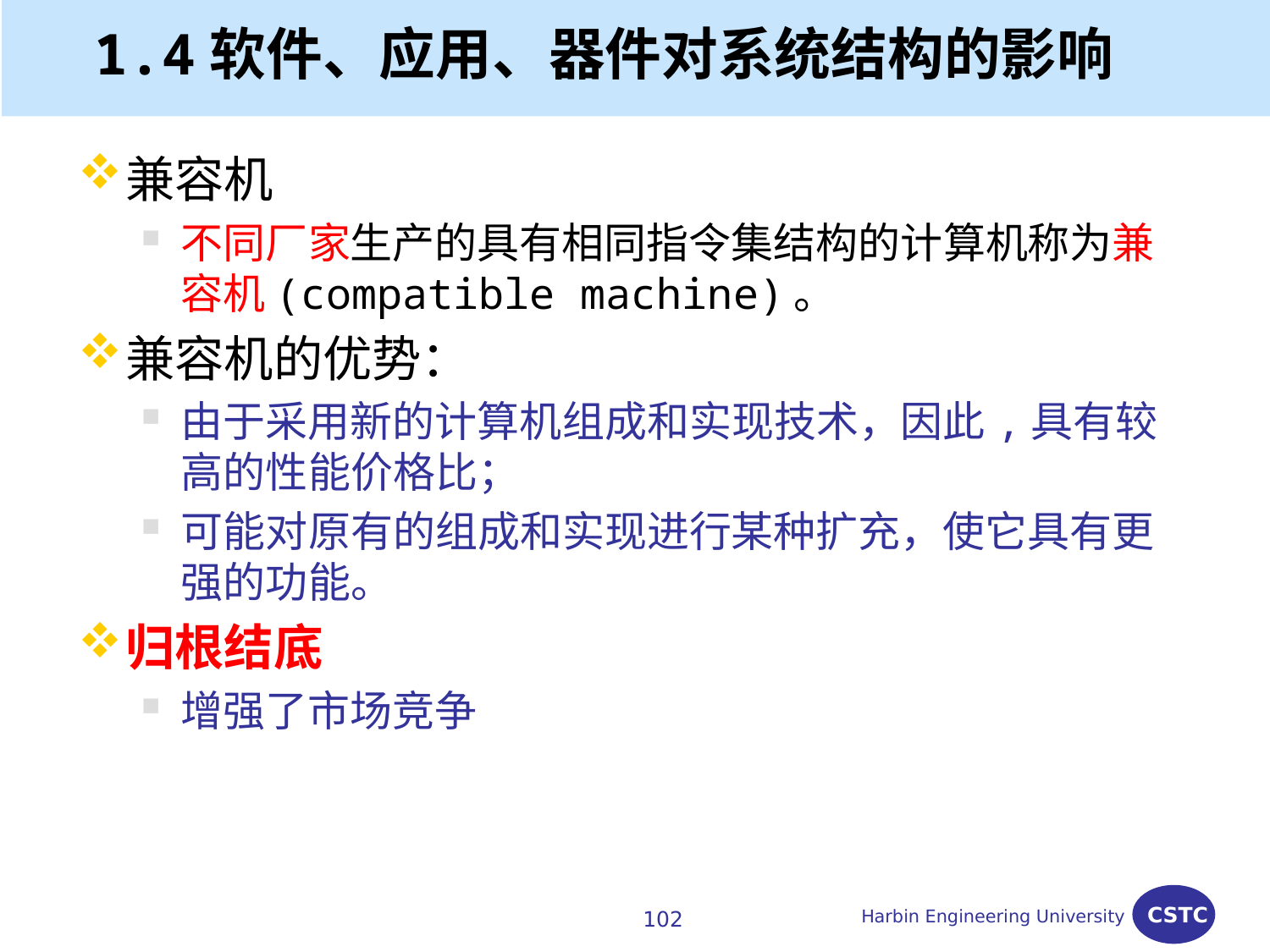

# 1.4软件、应用、器件对系统结构的影响
兼容机
不同厂家生产的具有相同指令集结构的计算机称为兼容机(compatible machine)。
兼容机的优势：
由于采用新的计算机组成和实现技术，因此,具有较高的性能价格比；
可能对原有的组成和实现进行某种扩充，使它具有更强的功能。
归根结底
增强了市场竞争
102
Harbin Engineering University